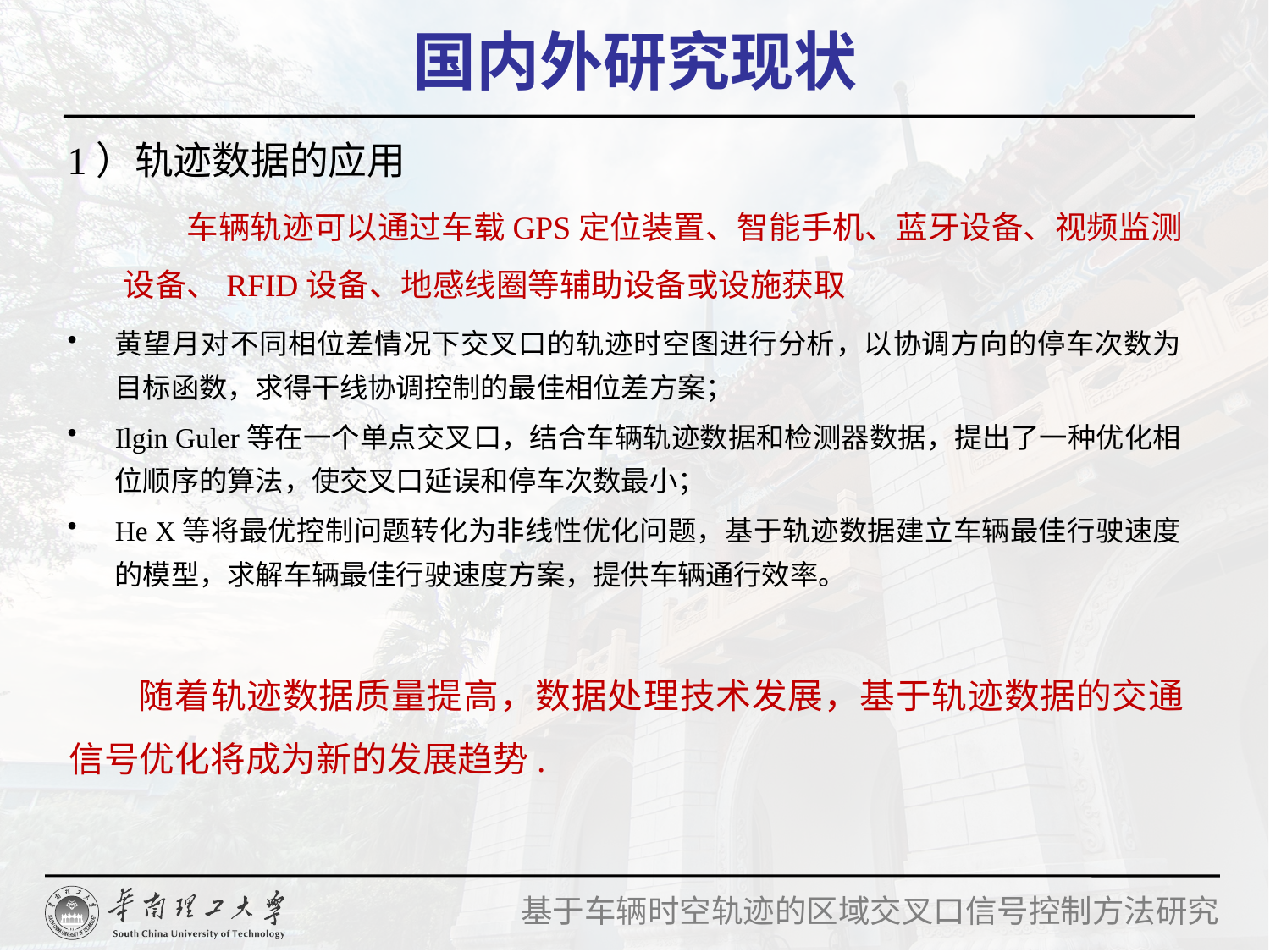

国内外研究现状
1）轨迹数据的应用
车辆轨迹可以通过车载GPS定位装置、智能手机、蓝牙设备、视频监测设备、RFID设备、地感线圈等辅助设备或设施获取
黄望月对不同相位差情况下交叉口的轨迹时空图进行分析，以协调方向的停车次数为目标函数，求得干线协调控制的最佳相位差方案；
Ilgin Guler等在一个单点交叉口，结合车辆轨迹数据和检测器数据，提出了一种优化相位顺序的算法，使交叉口延误和停车次数最小；
He X等将最优控制问题转化为非线性优化问题，基于轨迹数据建立车辆最佳行驶速度的模型，求解车辆最佳行驶速度方案，提供车辆通行效率。

随着轨迹数据质量提高，数据处理技术发展，基于轨迹数据的交通信号优化将成为新的发展趋势.